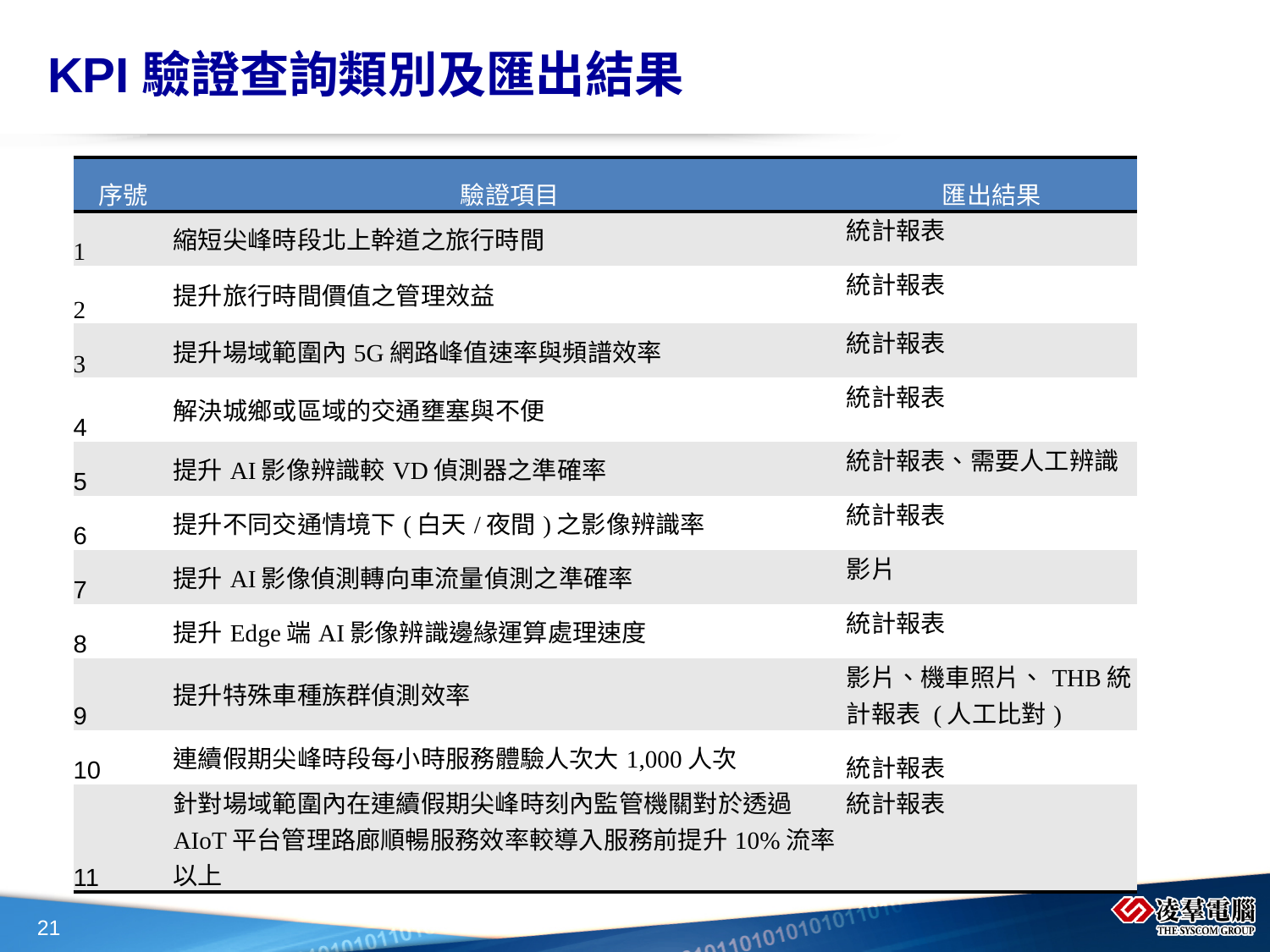

KPI驗證查詢類別及匯出結果
| 序號 | 驗證項目 | 匯出結果 |
| --- | --- | --- |
| 1 | 縮短尖峰時段北上幹道之旅行時間 | 統計報表 |
| 2 | 提升旅行時間價值之管理效益 | 統計報表 |
| 3 | 提升場域範圍內5G網路峰值速率與頻譜效率 | 統計報表 |
| 4 | 解決城鄉或區域的交通壅塞與不便 | 統計報表 |
| 5 | 提升AI影像辨識較VD偵測器之準確率 | 統計報表、需要人工辨識 |
| 6 | 提升不同交通情境下(白天/夜間)之影像辨識率 | 統計報表 |
| 7 | 提升AI影像偵測轉向車流量偵測之準確率 | 影片 |
| 8 | 提升Edge端AI影像辨識邊緣運算處理速度 | 統計報表 |
| 9 | 提升特殊車種族群偵測效率 | 影片、機車照片、THB統計報表 (人工比對) |
| 10 | 連續假期尖峰時段每小時服務體驗人次大1,000人次 | 統計報表 |
| 11 | 針對場域範圍內在連續假期尖峰時刻內監管機關對於透過 AIoT平台管理路廊順暢服務效率較導入服務前提升10%流率以上 | 統計報表 |
21